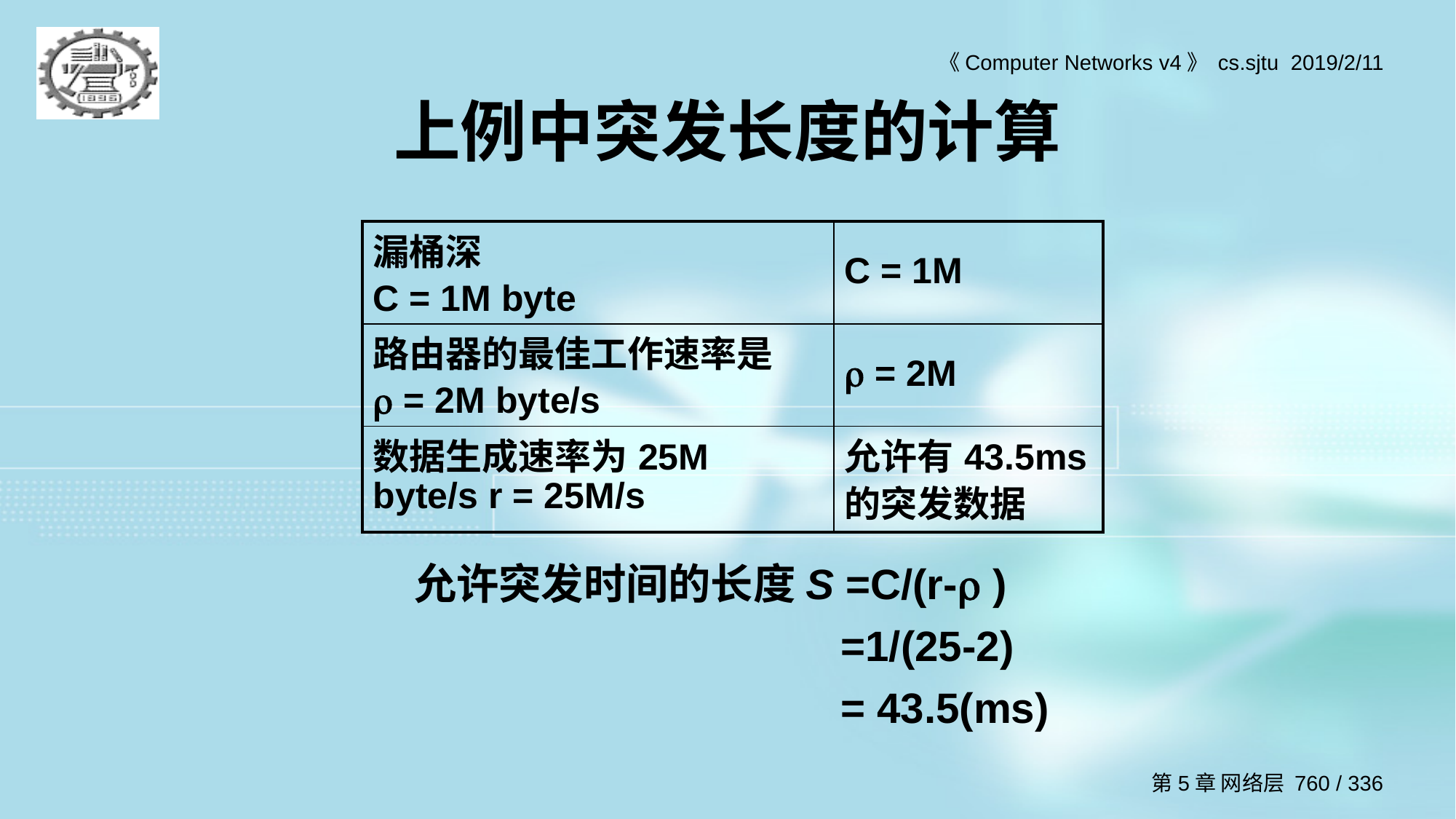

# 上例中突发长度的计算
| 漏桶深 C = 1M byte | C = 1M |
| --- | --- |
| 路由器的最佳工作速率是 ρ = 2M byte/s | ρ = 2M |
| 数据生成速率为25M byte/s r = 25M/s | 允许有43.5ms的突发数据 |
允许突发时间的长度S =C/(r-ρ )
=1/(25-2)
= 43.5(ms)